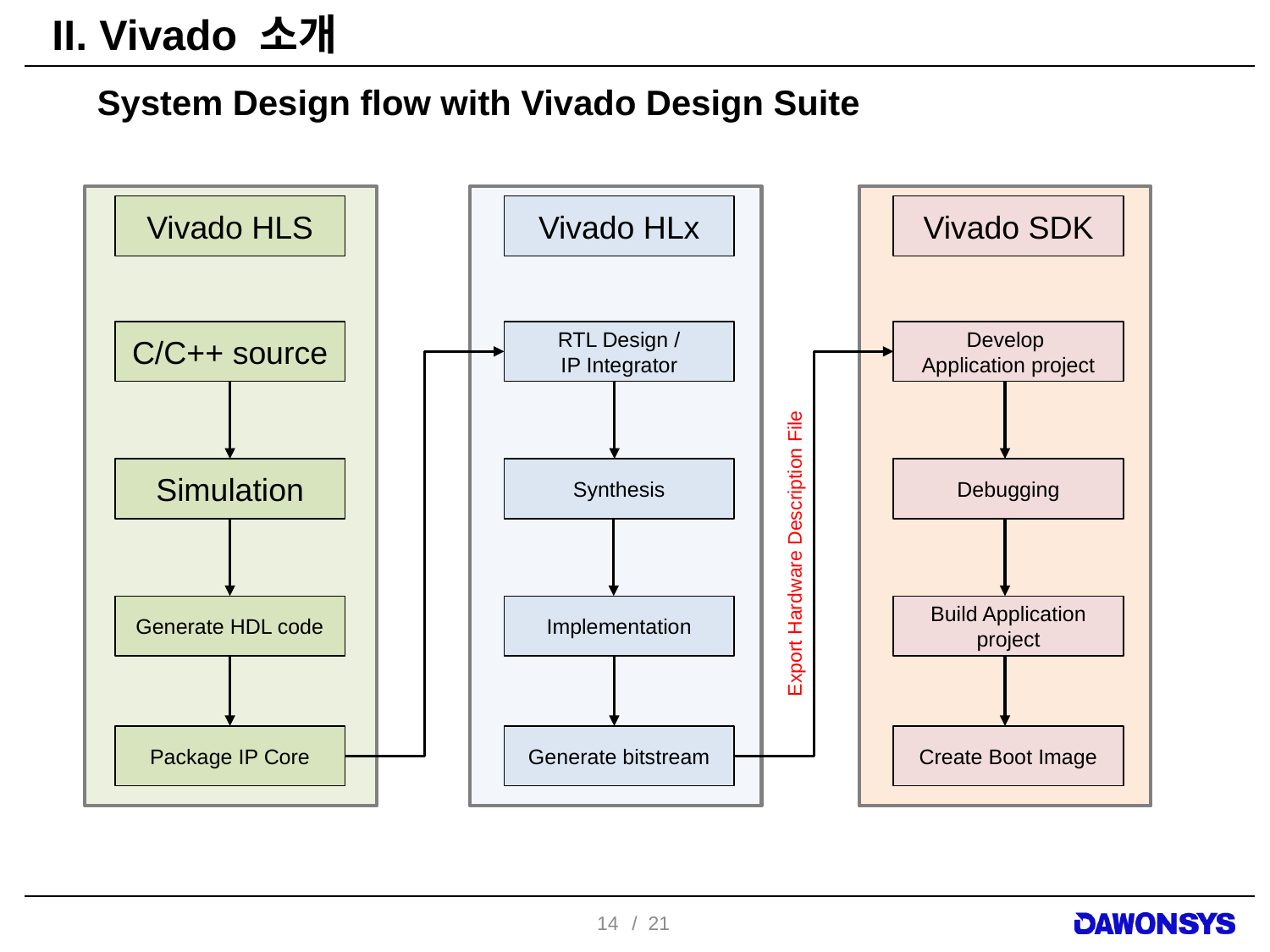

# II. Vivado 소개
System Design flow with Vivado Design Suite

Vivado HLS
Vivado HLx
Vivado SDK
C/C++ source
RTL Design /
IP Integrator
Develop
Application project
Simulation
Synthesis
Debugging
Export Hardware Description File
Generate HDL code
Implementation
Build Application project
Package IP Core
Generate bitstream
Create Boot Image
14
/  21